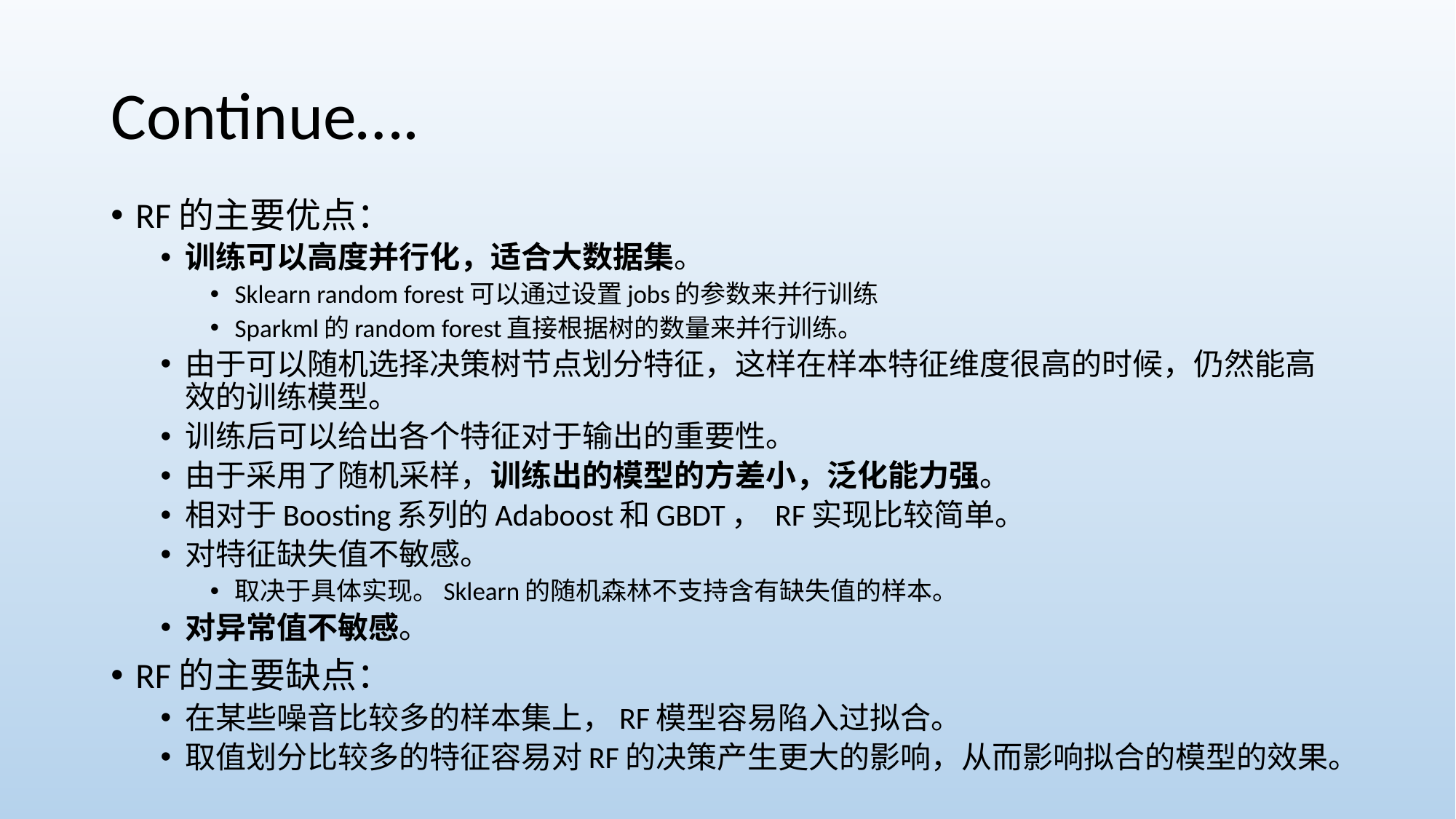

# Continue….
RF的主要优点：
训练可以高度并行化，适合大数据集。
Sklearn random forest可以通过设置jobs的参数来并行训练
Sparkml的random forest直接根据树的数量来并行训练。
由于可以随机选择决策树节点划分特征，这样在样本特征维度很高的时候，仍然能高效的训练模型。
训练后可以给出各个特征对于输出的重要性。
由于采用了随机采样，训练出的模型的方差小，泛化能力强。
相对于Boosting系列的Adaboost和GBDT， RF实现比较简单。
对特征缺失值不敏感。
取决于具体实现。Sklearn的随机森林不支持含有缺失值的样本。
对异常值不敏感。
RF的主要缺点：
在某些噪音比较多的样本集上，RF模型容易陷入过拟合。
取值划分比较多的特征容易对RF的决策产生更大的影响，从而影响拟合的模型的效果。